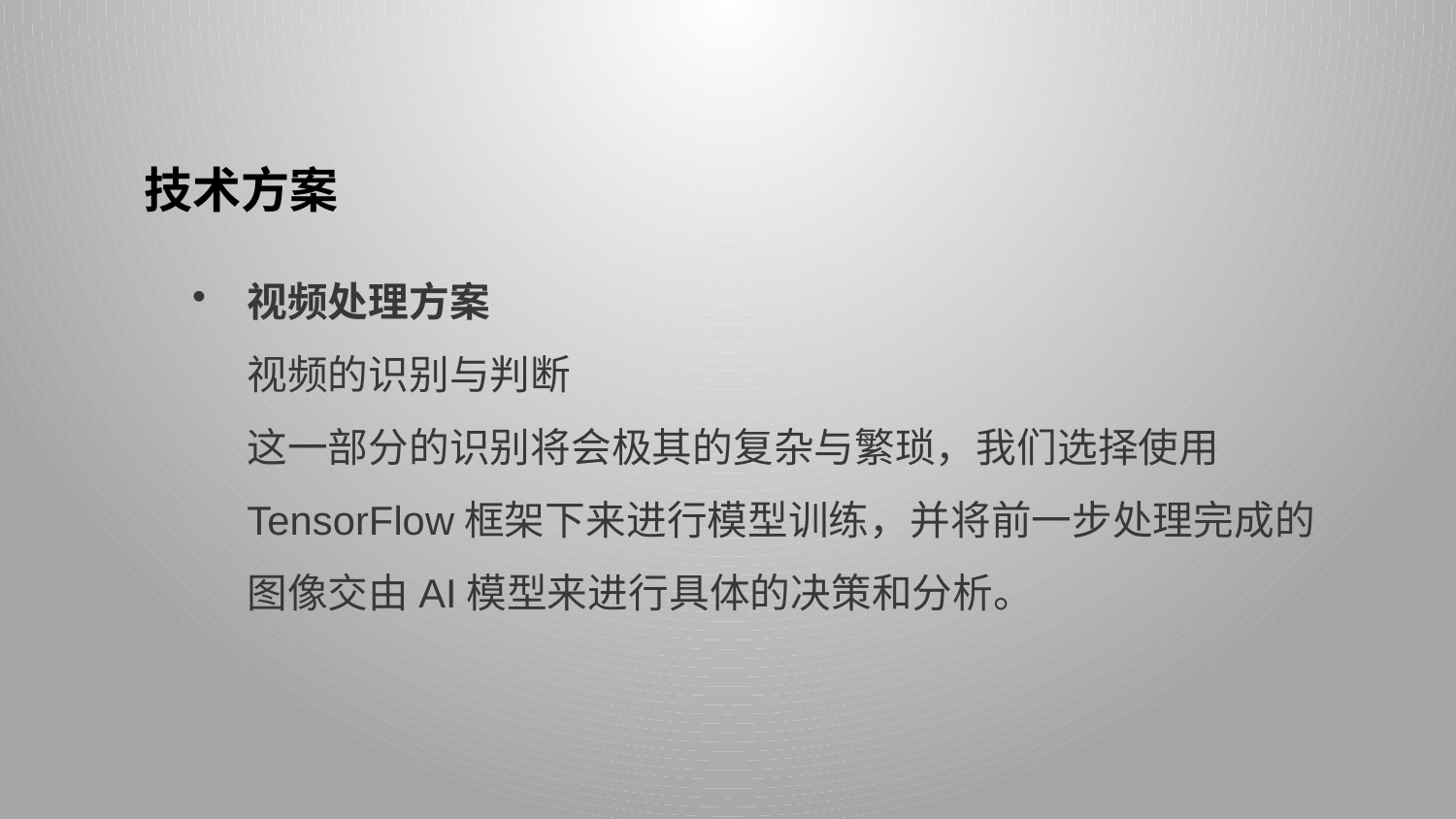

技术方案
视频处理方案
视频的识别与判断
这一部分的识别将会极其的复杂与繁琐，我们选择使用TensorFlow框架下来进行模型训练，并将前一步处理完成的图像交由AI模型来进行具体的决策和分析。